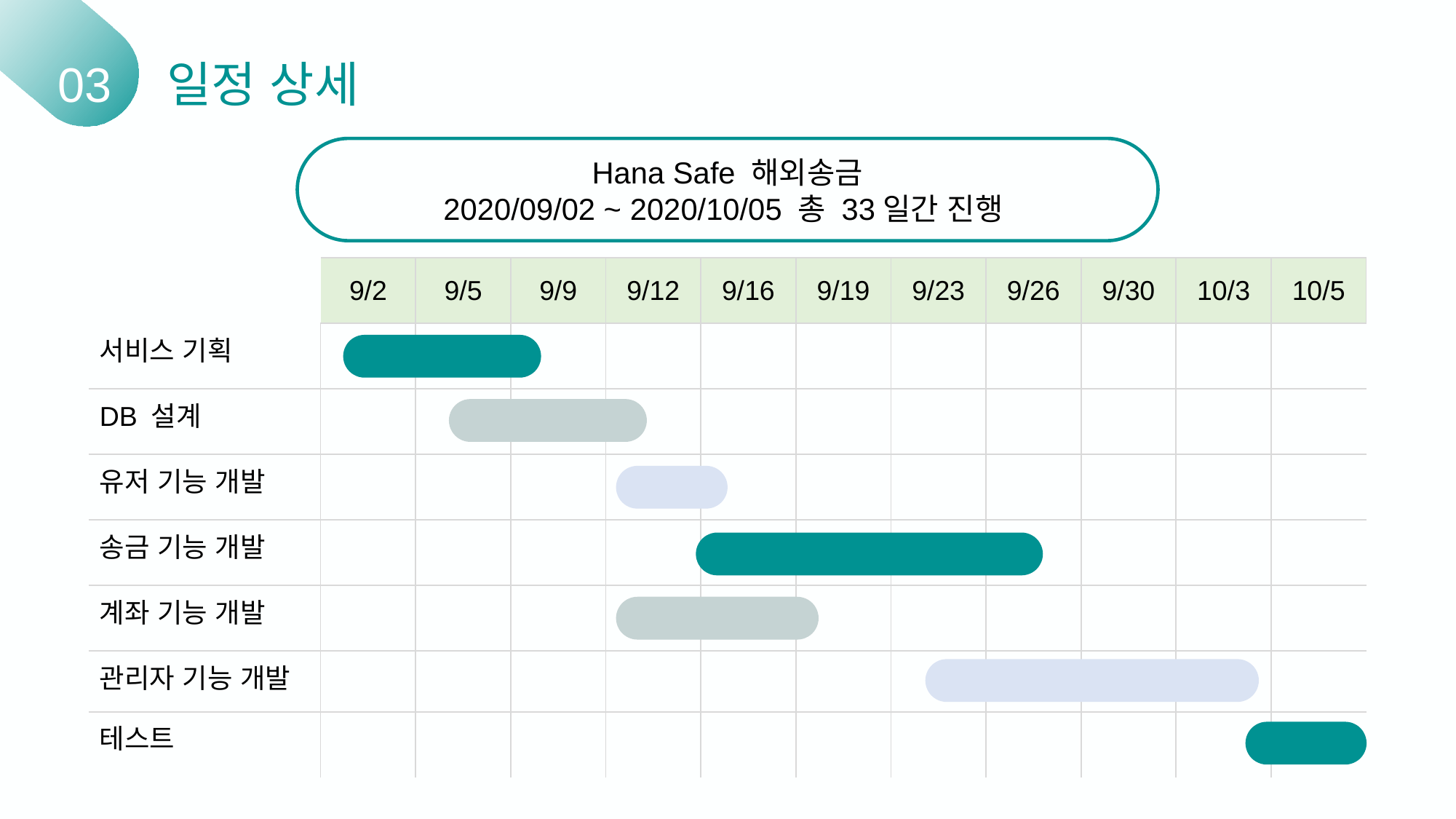

03	일정 상세
Hana Safe 해외송금
2020/09/02 ~ 2020/10/05 총 33일간 진행
|  | 9/2 | 9/5 | 9/9 | 9/12 | 9/16 | 9/19 | 9/23 | 9/26 | 9/30 | 10/3 | 10/5 |
| --- | --- | --- | --- | --- | --- | --- | --- | --- | --- | --- | --- |
| 서비스 기획 |  |  |  |  |  |  |  |  |  |  |  |
| DB 설계 |  |  |  |  |  |  |  |  |  |  |  |
| 유저 기능 개발 |  |  |  |  |  |  |  |  |  |  |  |
| 송금 기능 개발 |  |  |  |  |  |  |  |  |  |  |  |
| 계좌 기능 개발 |  |  |  |  |  |  |  |  |  |  |  |
| 관리자 기능 개발 |  |  |  |  |  |  |  |  |  |  |  |
| 테스트 |  |  |  |  |  |  |  |  |  |  |  |